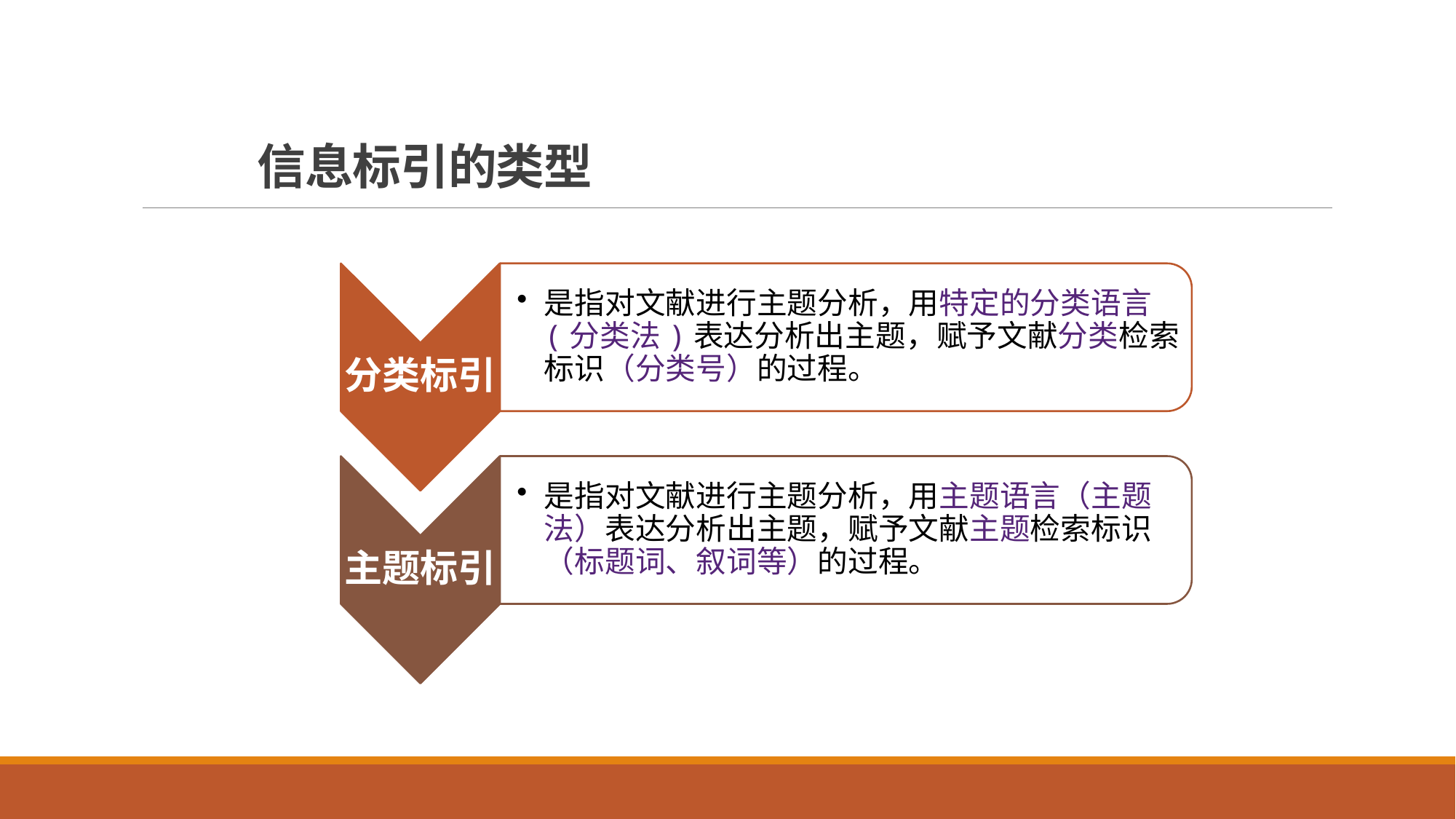

# 信息标引的类型
分类标引
是指对文献进行主题分析，用特定的分类语言(分类法)表达分析出主题，赋予文献分类检索标识（分类号）的过程。
主题标引
是指对文献进行主题分析，用主题语言（主题法）表达分析出主题，赋予文献主题检索标识（标题词、叙词等）的过程。